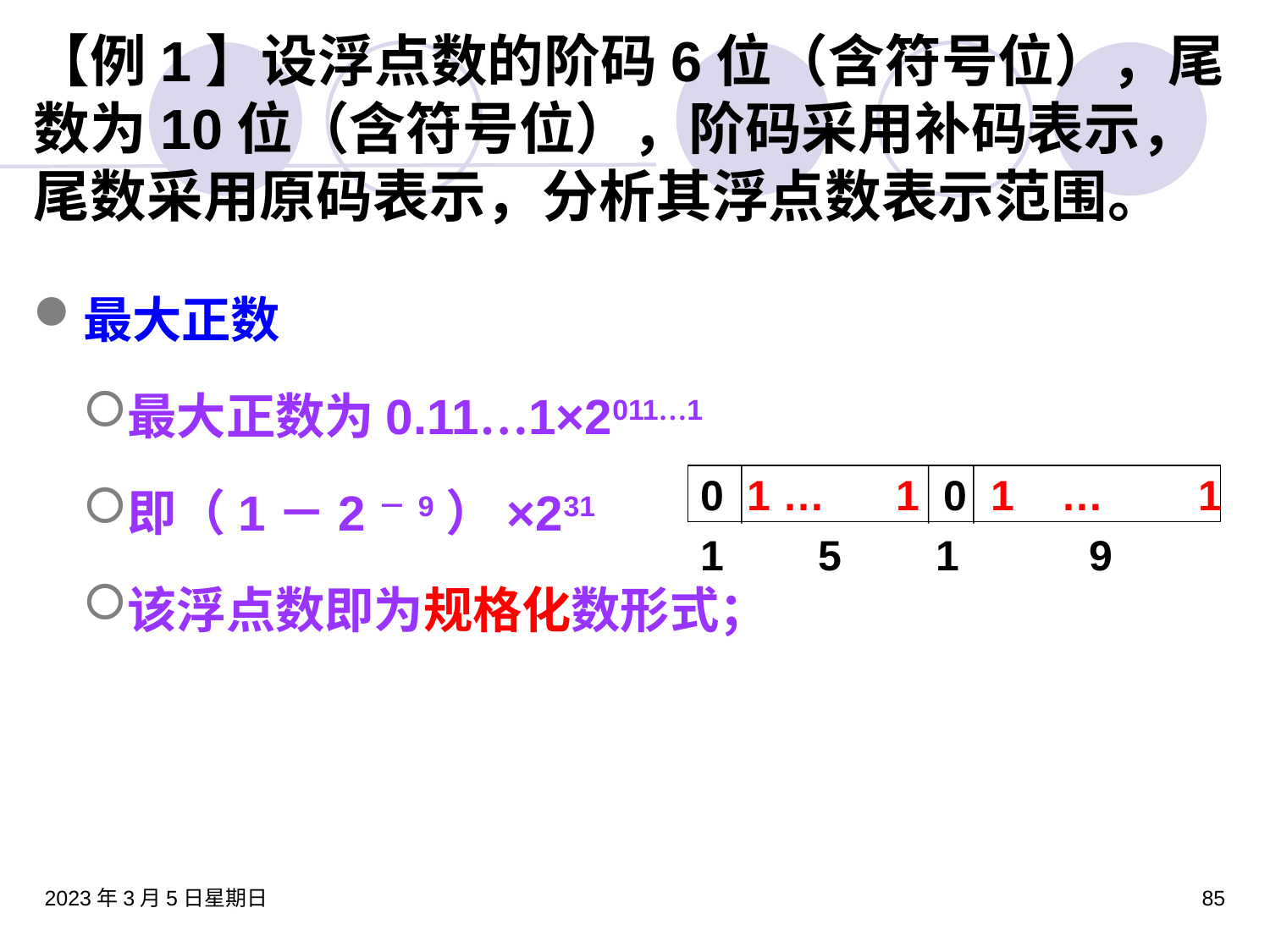

# 【例1】设浮点数的阶码6位（含符号位），尾数为10位（含符号位），阶码采用补码表示，尾数采用原码表示，分析其浮点数表示范围。

最大正数
最大正数为0.11…1×2011…1
即（1－2－9）×231
该浮点数即为规格化数形式；
0  1 …      1  0  1    …        1

1        5        1           9
2023年3月5日星期日
85